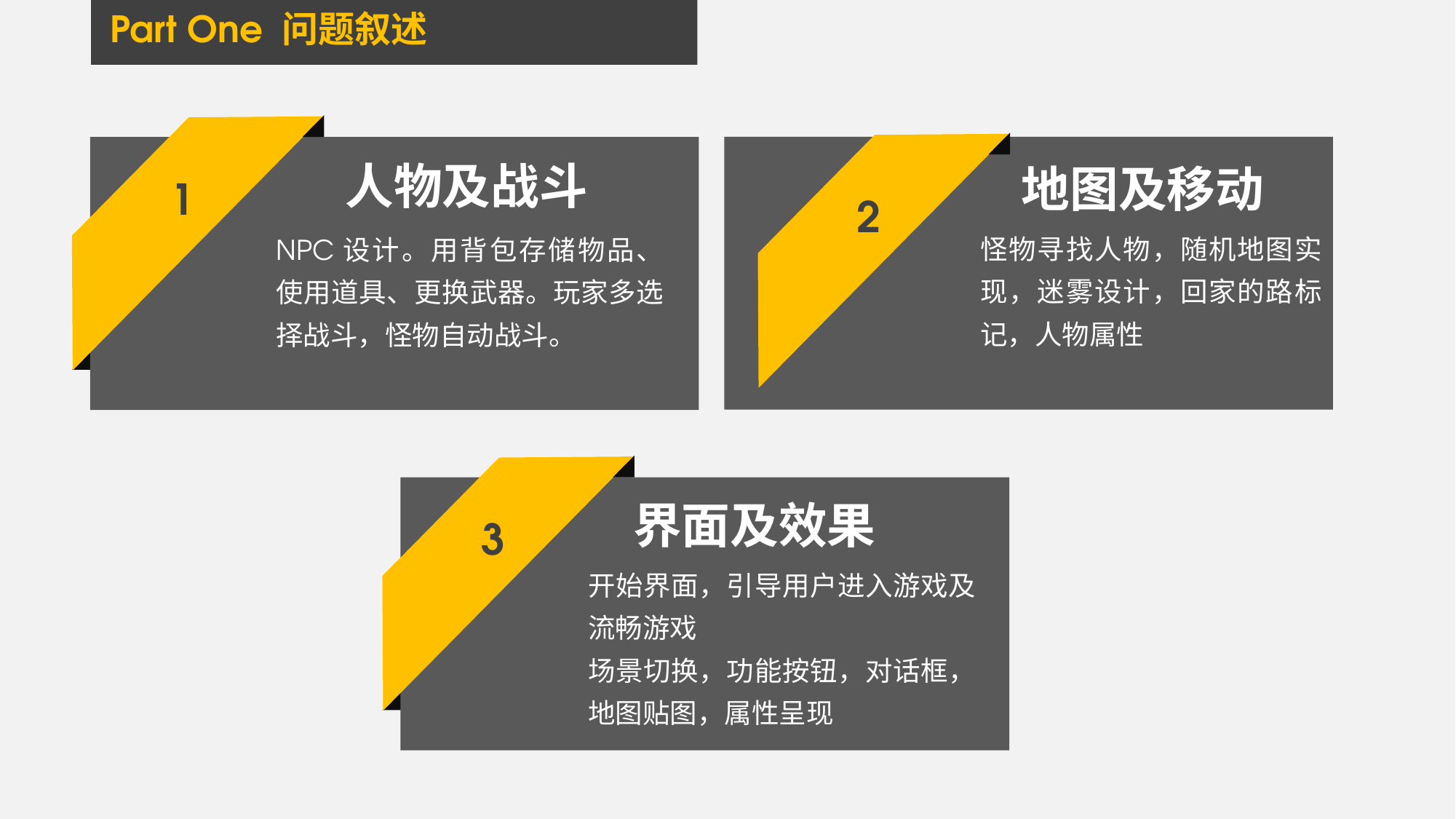

Part One 问题叙述

1
NPC设计。用背包存储物品、使用道具、更换武器。玩家多选择战斗，怪物自动战斗。

地图及移动
2
怪物寻找人物，随机地图实现，迷雾设计，回家的路标记，人物属性
人物及战斗

界面及效果
3
开始界面，引导用户进入游戏及流畅游戏
场景切换，功能按钮，对话框，地图贴图，属性呈现